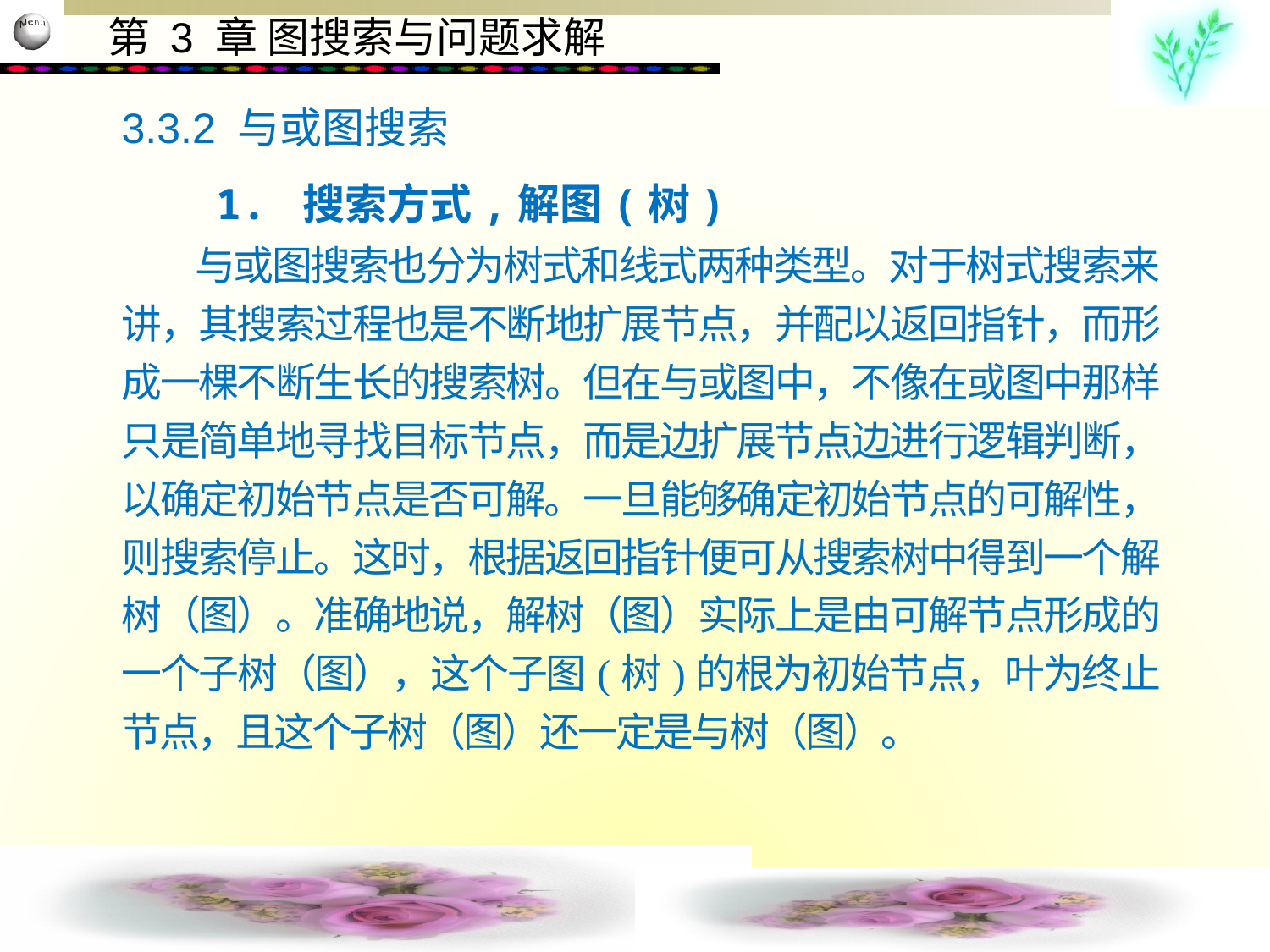

3.3.2 与或图搜索
　　1. 搜索方式,解图(树)
        与或图搜索也分为树式和线式两种类型。对于树式搜索来讲，其搜索过程也是不断地扩展节点，并配以返回指针，而形成一棵不断生长的搜索树。但在与或图中，不像在或图中那样只是简单地寻找目标节点，而是边扩展节点边进行逻辑判断，以确定初始节点是否可解。一旦能够确定初始节点的可解性，则搜索停止。这时，根据返回指针便可从搜索树中得到一个解树（图）。准确地说，解树（图）实际上是由可解节点形成的一个子树（图），这个子图(树)的根为初始节点，叶为终止节点，且这个子树（图）还一定是与树（图）。